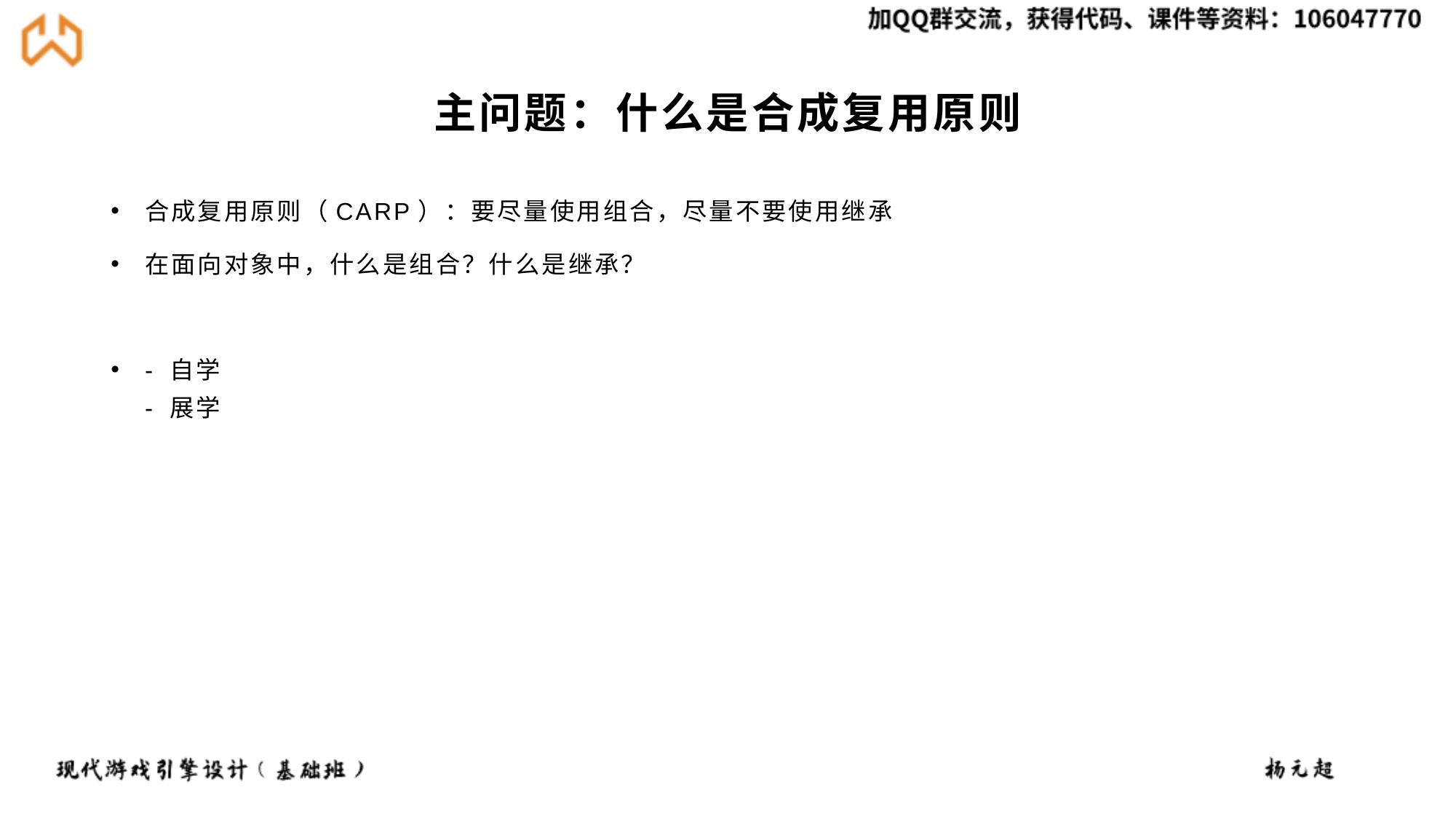

# 主问题：什么是合成复用原则
合成复用原则（CARP）：要尽量使用组合，尽量不要使用继承
在面向对象中，什么是组合？什么是继承？

- 自学
- 展学